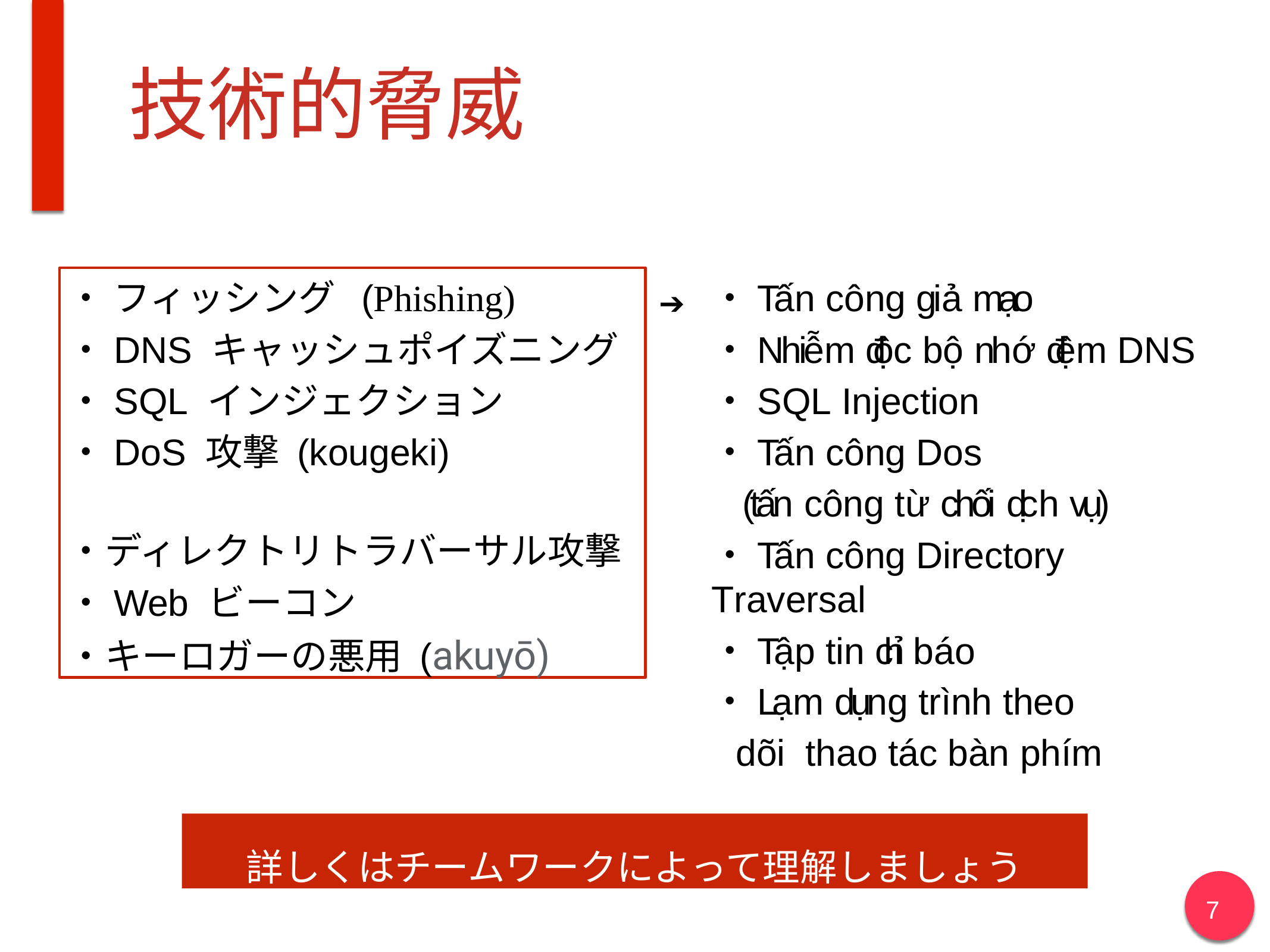

# 技術的脅威
・Tấn công giả mạo
・Nhiễm độc bộ nhớ đệm DNS
・SQL Injection
・Tấn công Dos
(tấn công từ chối dịch vụ)
・Tấn công Directory Traversal
・Tập tin chỉ báo
・Lạm dụng trình theo dõi  thao tác bàn phím
・ フィッシング  (Phishing)
・DNS キャッシュポイズニング
・SQL インジェクション
・DoS 攻撃 (kougeki)

・ディレクトリトラバーサル攻撃
・Web ビーコン
・キーロガーの悪用 (akuyō)
➔
詳しくはチームワークによって理解しましょう
7